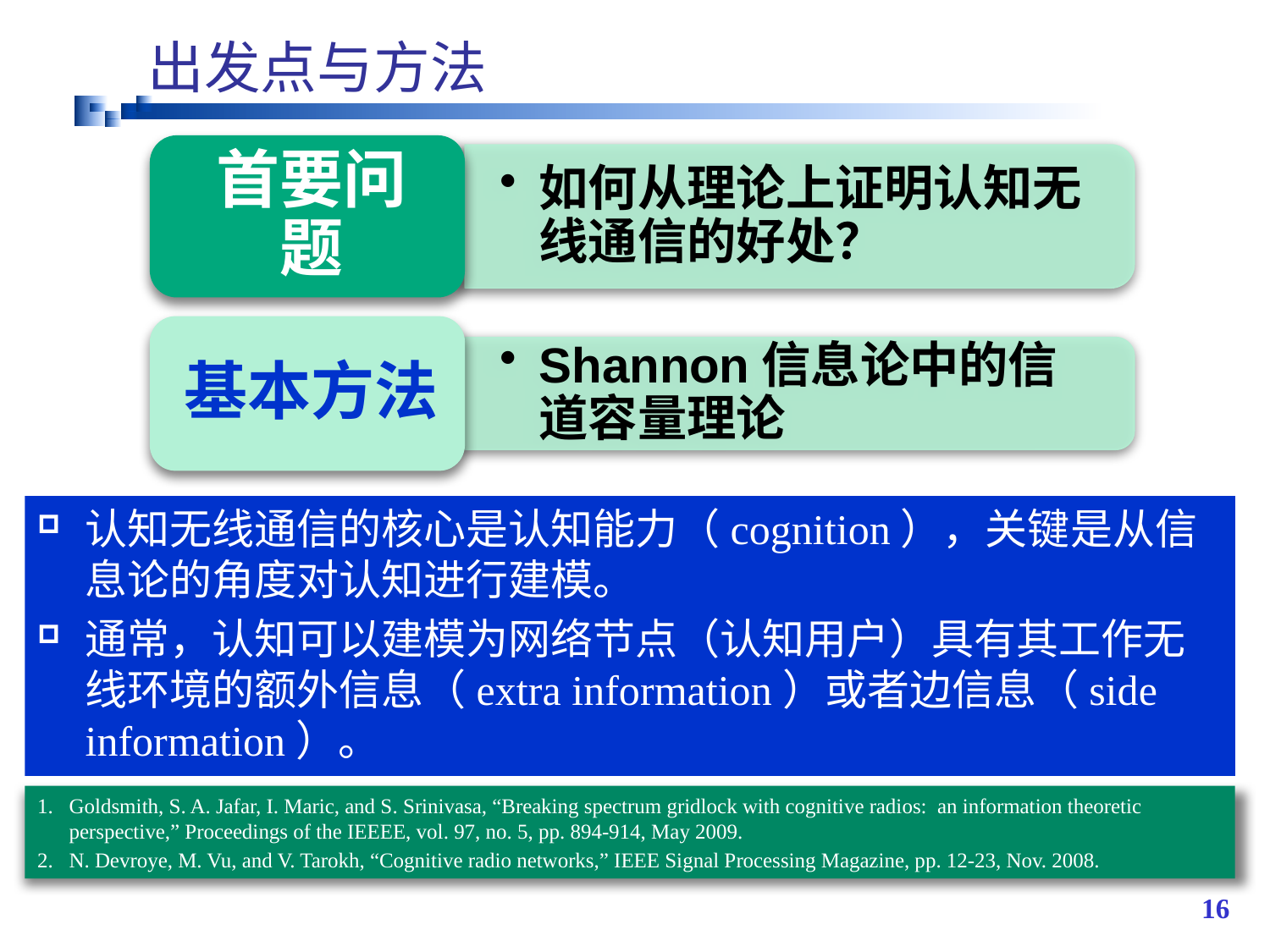

# 出发点与方法
如何从理论上证明认知无线通信的好处？
首要问题
Shannon信息论中的信道容量理论
基本方法
认知无线通信的核心是认知能力（cognition），关键是从信息论的角度对认知进行建模。
通常，认知可以建模为网络节点（认知用户）具有其工作无线环境的额外信息（extra information）或者边信息（side information）。
Goldsmith, S. A. Jafar, I. Maric, and S. Srinivasa, “Breaking spectrum gridlock with cognitive radios:  an information theoretic perspective,” Proceedings of the IEEEE, vol. 97, no. 5, pp. 894-914, May 2009.
N. Devroye, M. Vu, and V. Tarokh, “Cognitive radio networks,” IEEE Signal Processing Magazine, pp. 12-23, Nov. 2008.
16